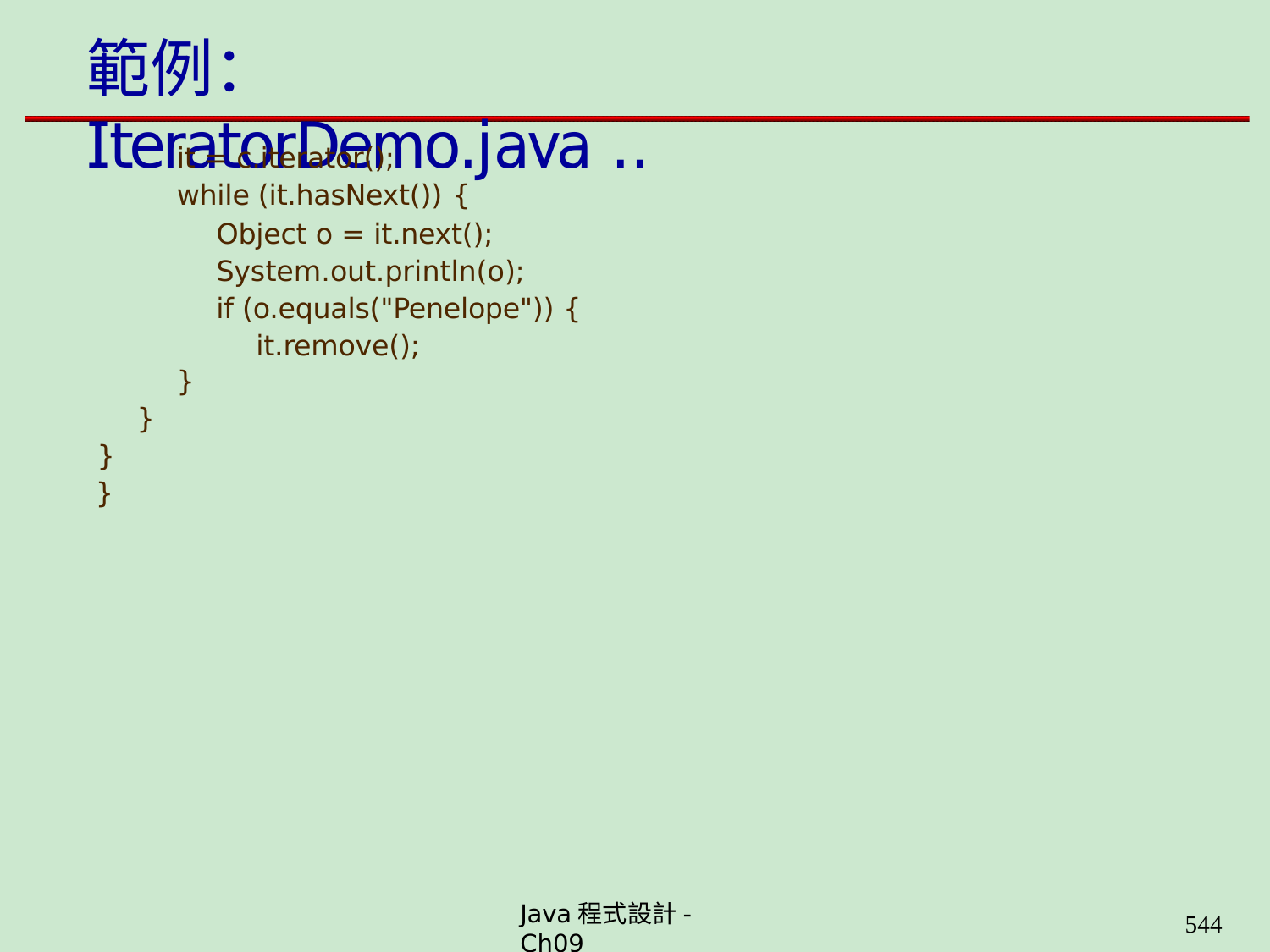

# 範例：IteratorDemo.java ..
it = c.iterator();  while (it.hasNext()) {
Object o = it.next();  System.out.println(o);
if (o.equals("Penelope")) {  it.remove();
}
}
}
}
Java程式設計-Ch09
544